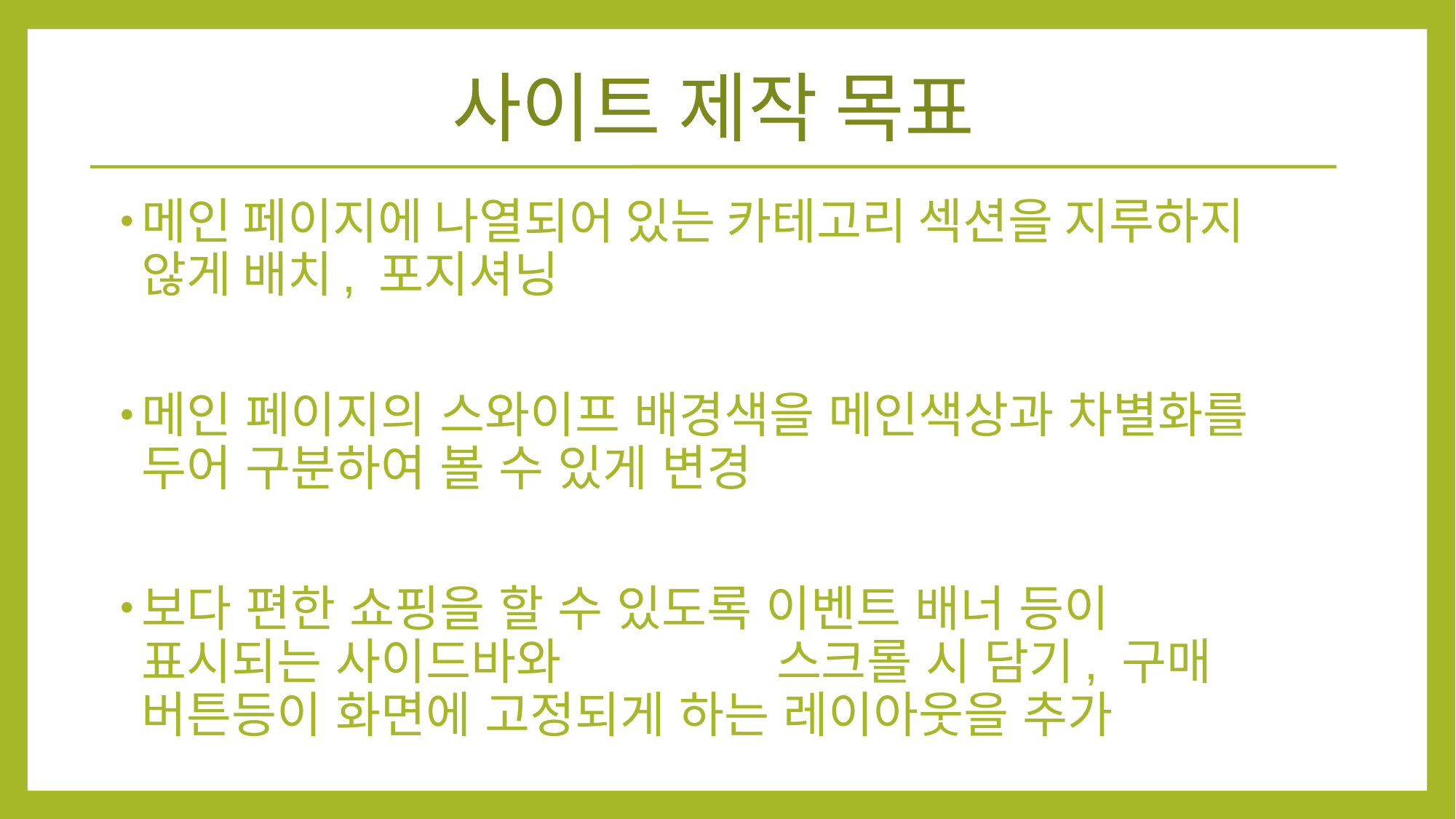

# 사이트 제작 목표
메인 페이지에 나열되어 있는 카테고리 섹션을 지루하지 않게 배치, 포지셔닝

메인 페이지의 스와이프 배경색을 메인색상과 차별화를 두어 구분하여 볼 수 있게 변경

보다 편한 쇼핑을 할 수 있도록 이벤트 배너 등이 표시되는 사이드바와 	              스크롤 시 담기, 구매 버튼등이 화면에 고정되게 하는 레이아웃을 추가